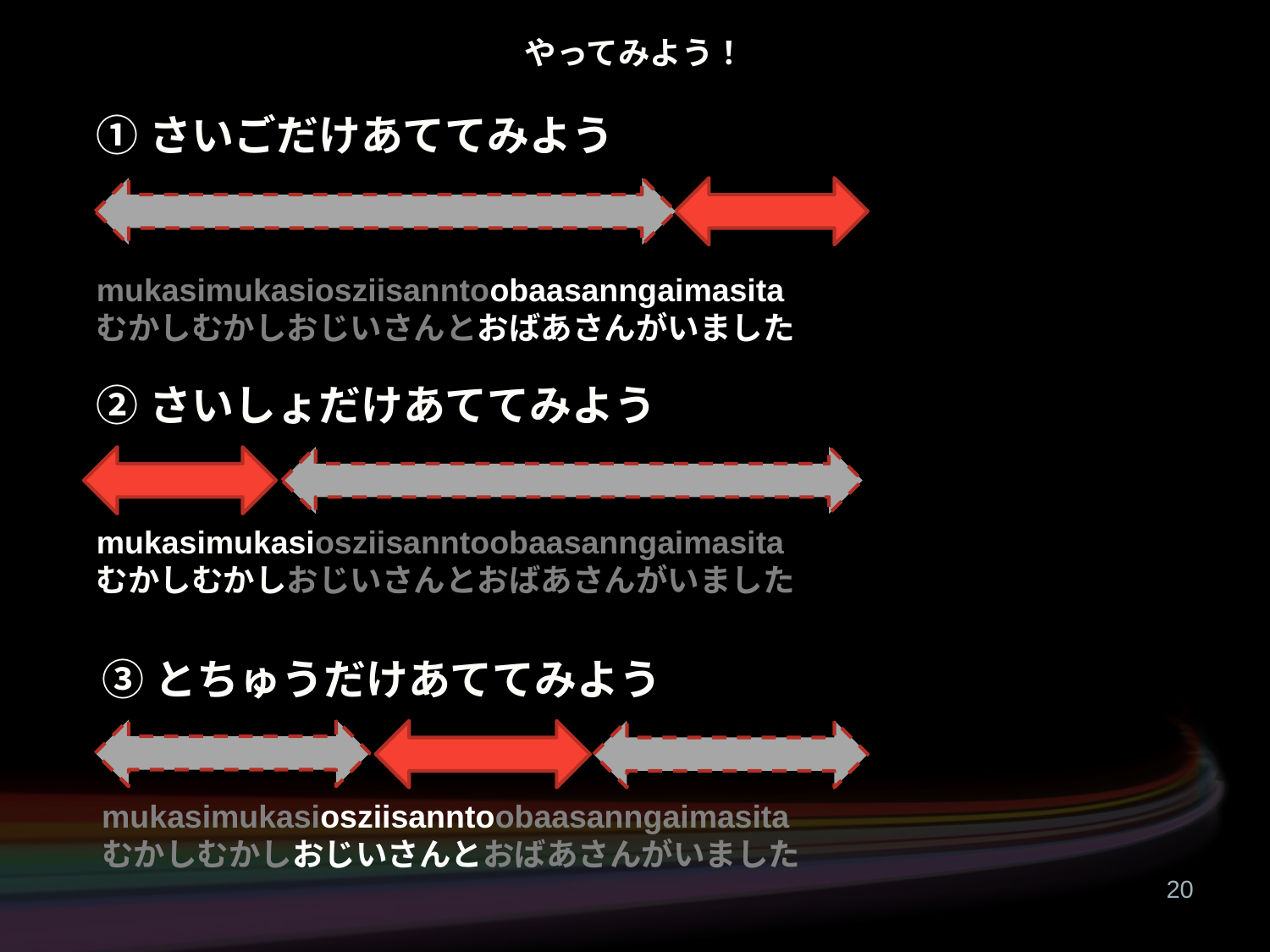

# やってみよう！
①さいごだけあててみよう

mukasimukasiosziisanntoobaasanngaimasita
むかしむかしおじいさんとおばあさんがいました
②さいしょだけあててみよう

mukasimukasiosziisanntoobaasanngaimasita
むかしむかしおじいさんとおばあさんがいました
③とちゅうだけあててみよう

mukasimukasiosziisanntoobaasanngaimasita
むかしむかしおじいさんとおばあさんがいました
20